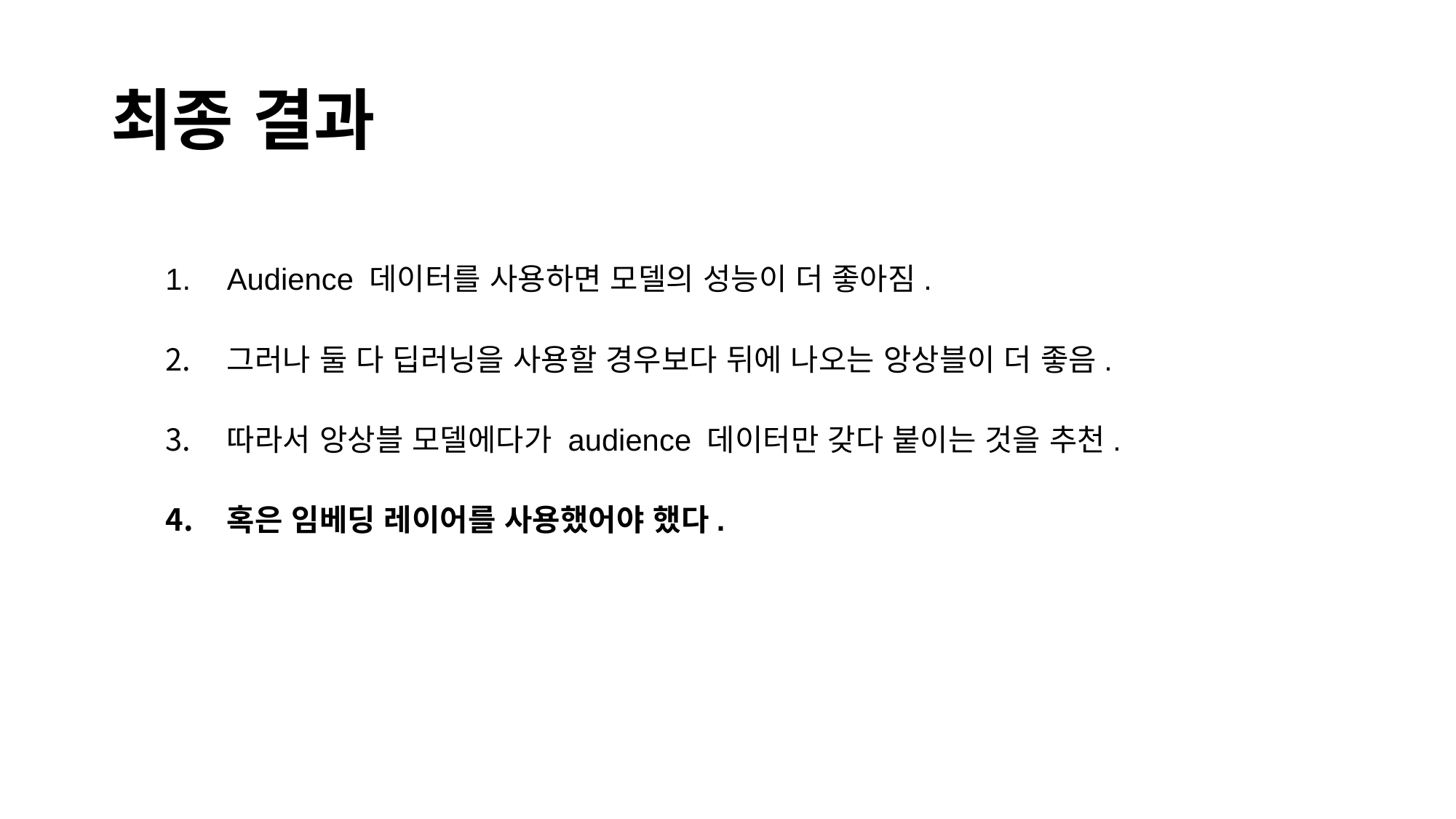

# 최종 결과
Audience 데이터를 사용하면 모델의 성능이 더 좋아짐.
그러나 둘 다 딥러닝을 사용할 경우보다 뒤에 나오는 앙상블이 더 좋음.
따라서 앙상블 모델에다가 audience 데이터만 갖다 붙이는 것을 추천.
혹은 임베딩 레이어를 사용했어야 했다.